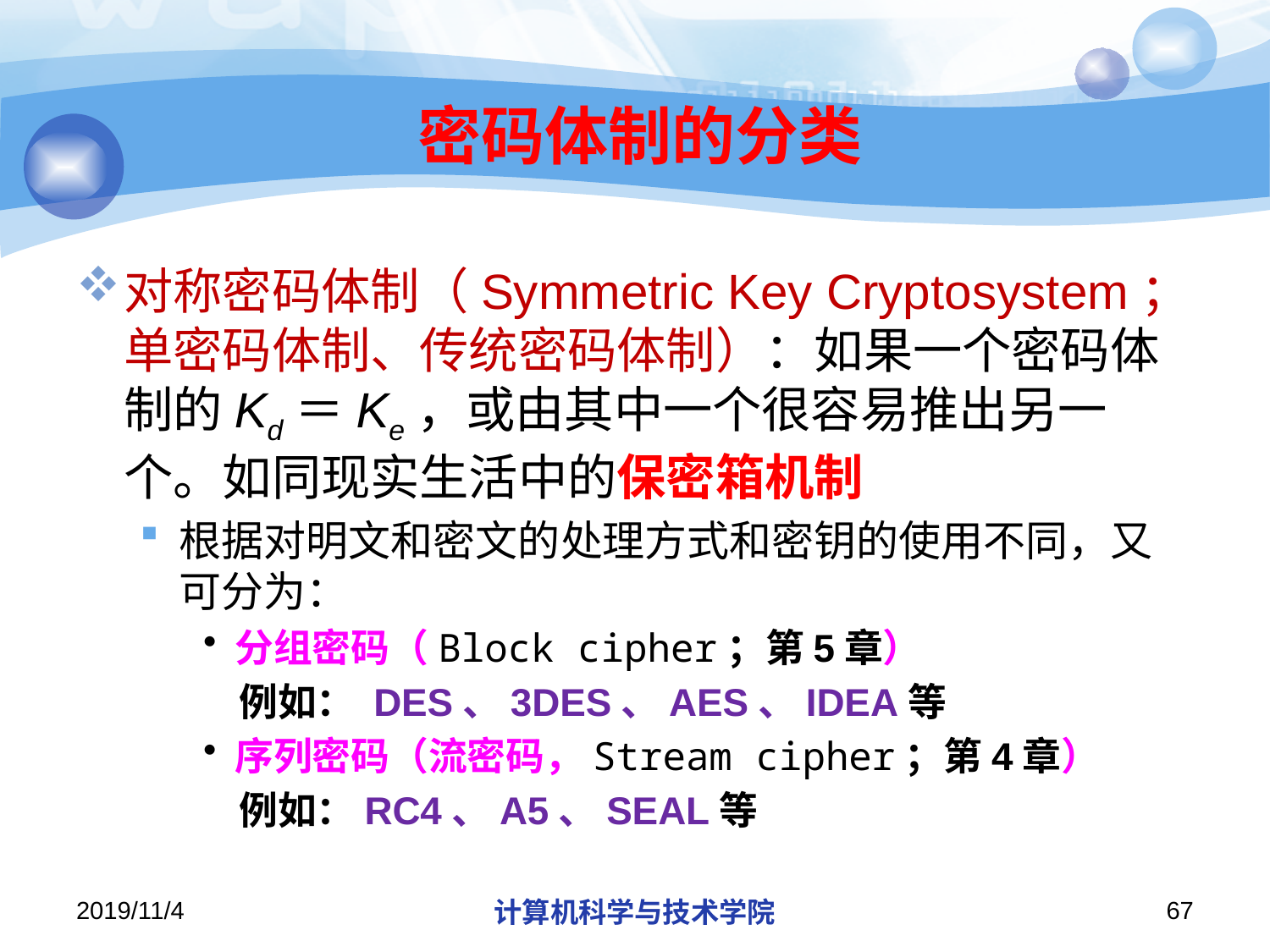

# 密码体制的分类
对称密码体制（Symmetric Key Cryptosystem；单密码体制、传统密码体制）：如果一个密码体制的Kd＝Ke，或由其中一个很容易推出另一个。如同现实生活中的保密箱机制
根据对明文和密文的处理方式和密钥的使用不同，又可分为：
分组密码（Block cipher；第5章）
   例如： DES、3DES、AES、IDEA等
序列密码（流密码，Stream cipher；第4章）
   例如：RC4、A5、SEAL等
2019/11/4
计算机科学与技术学院
67